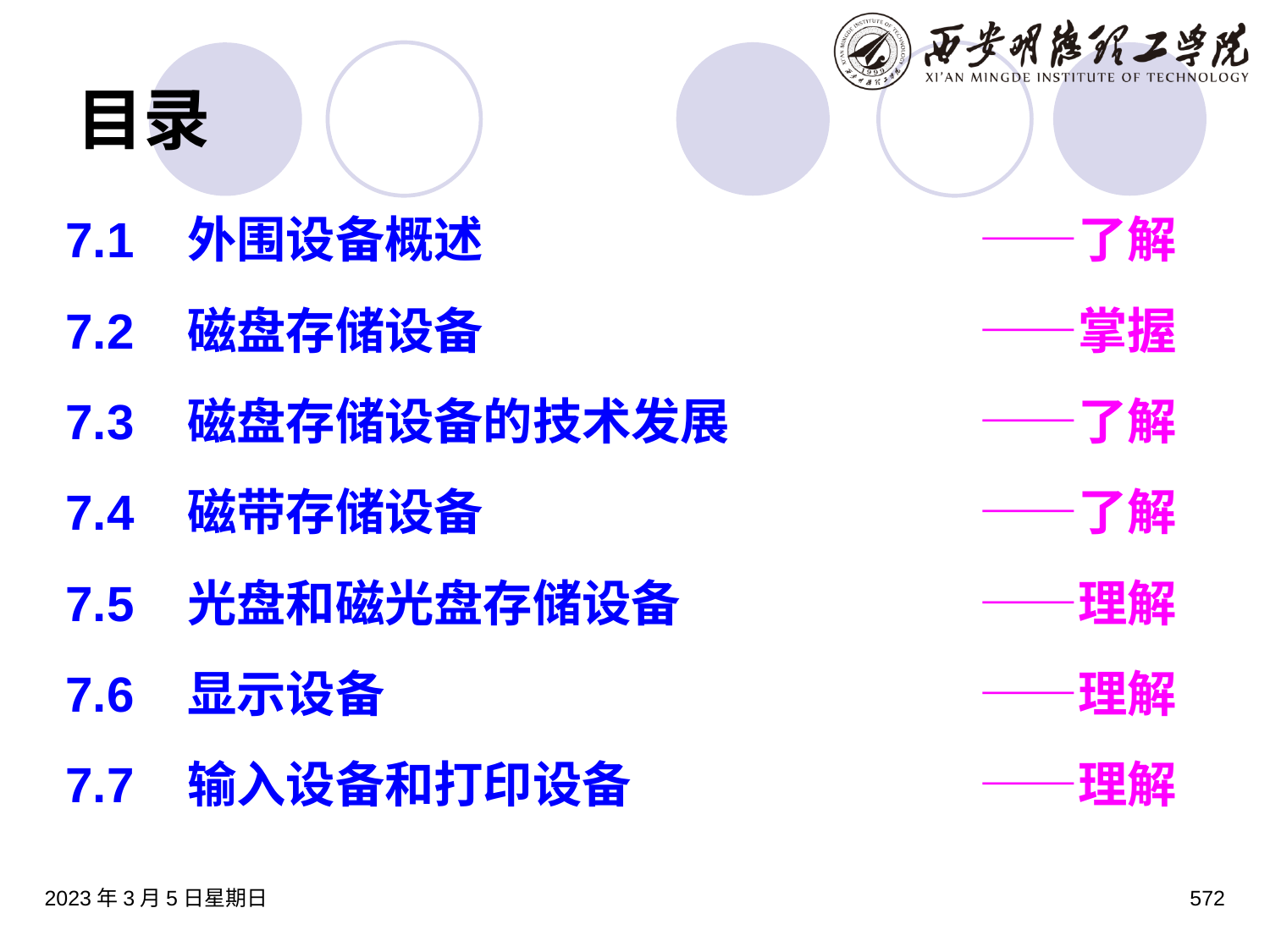

# 目录
7.1   外围设备概述				——了解
7.2   磁盘存储设备				——掌握
7.3   磁盘存储设备的技术发展		——了解
7.4   磁带存储设备				——了解
7.5   光盘和磁光盘存储设备			——理解
7.6   显示设备					——理解
7.7   输入设备和打印设备			——理解
2023年3月5日星期日
572